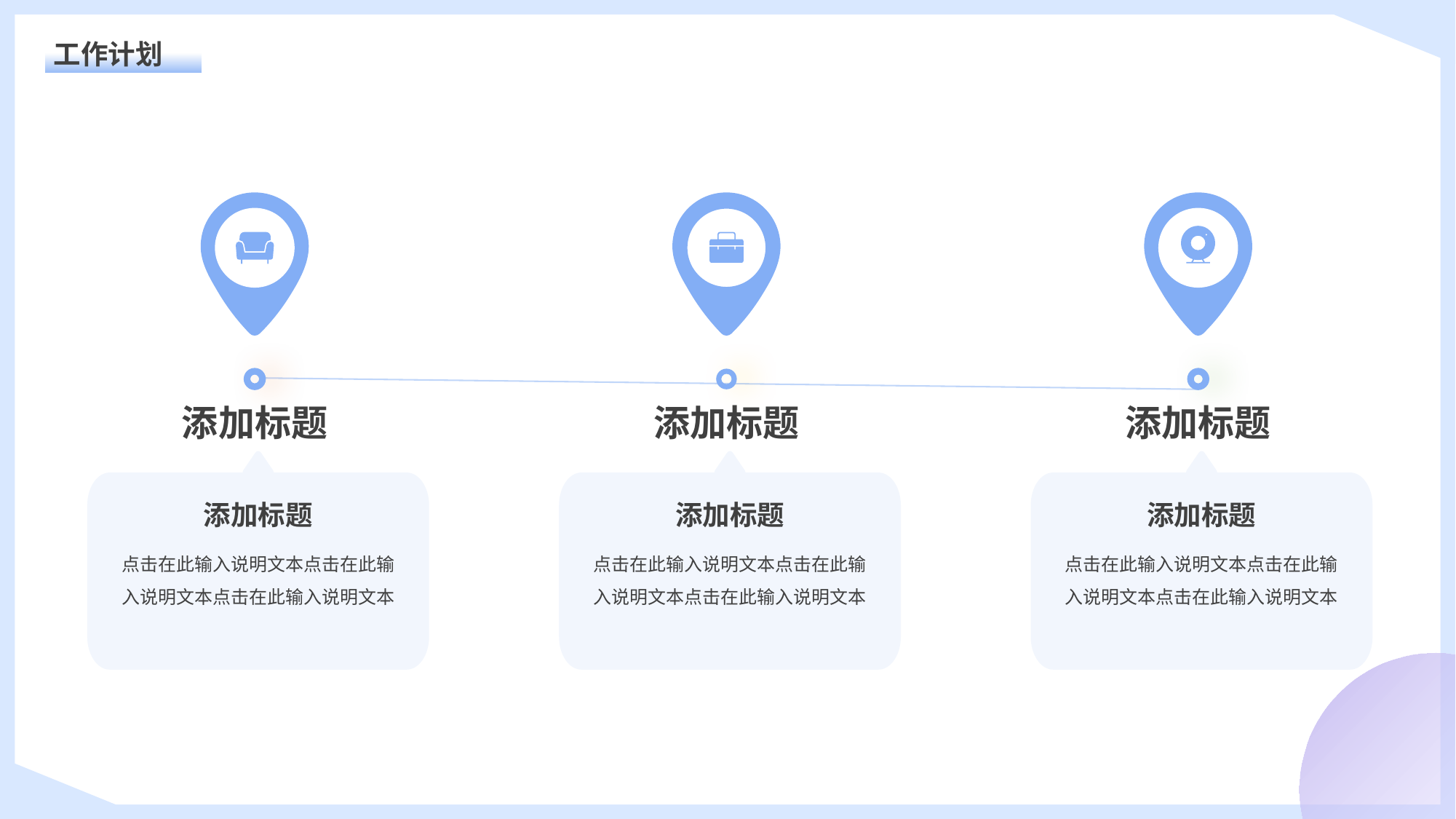

添加标题
添加标题
点击在此输入说明文本点击在此输入说明文本点击在此输入说明文本

添加标题
添加标题
点击在此输入说明文本点击在此输入说明文本点击在此输入说明文本

添加标题
添加标题
点击在此输入说明文本点击在此输入说明文本点击在此输入说明文本